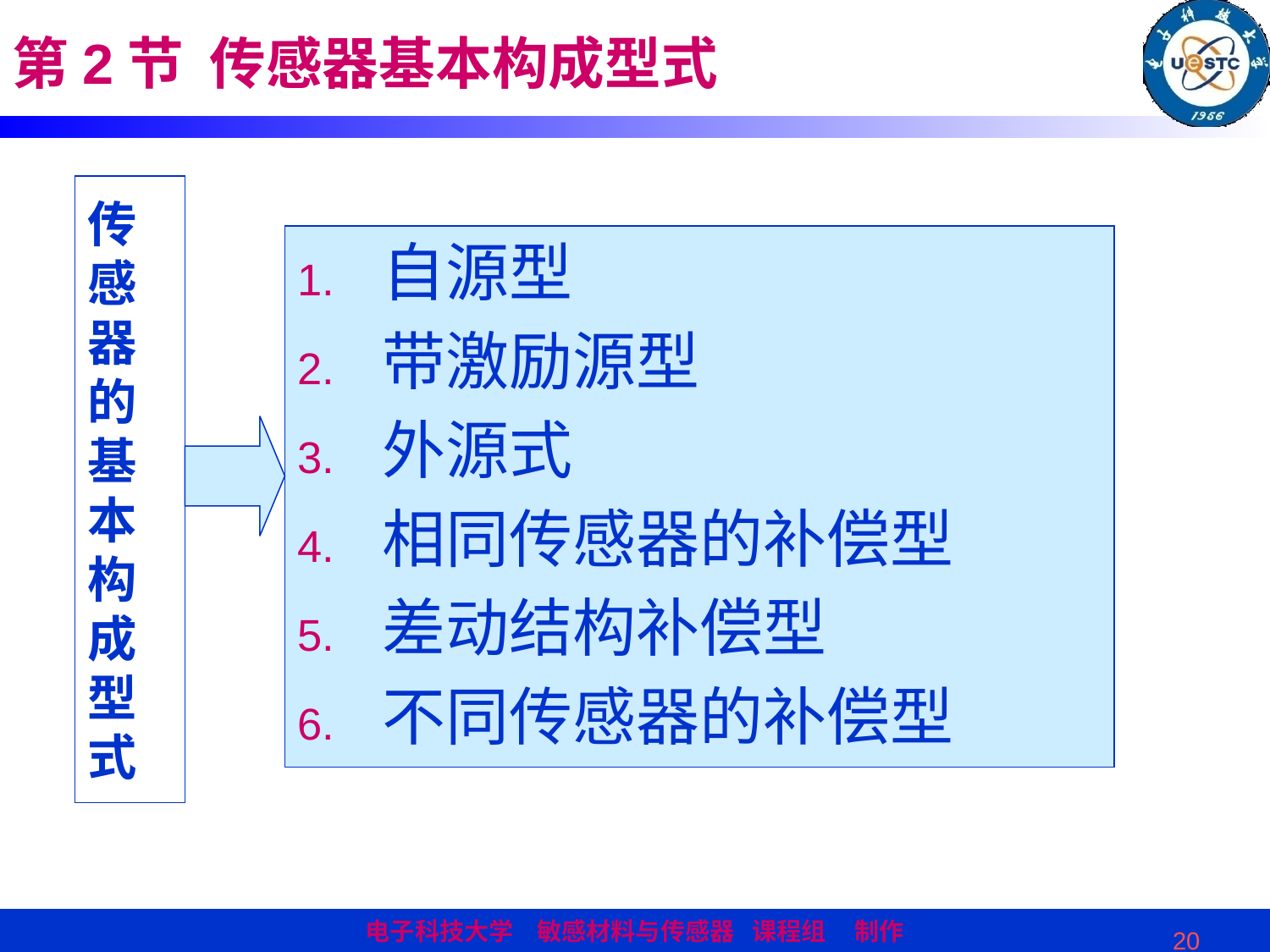

第2节  传感器基本构成型式
传感器的基本构成型式
自源型
带激励源型
外源式
相同传感器的补偿型
差动结构补偿型
不同传感器的补偿型

20